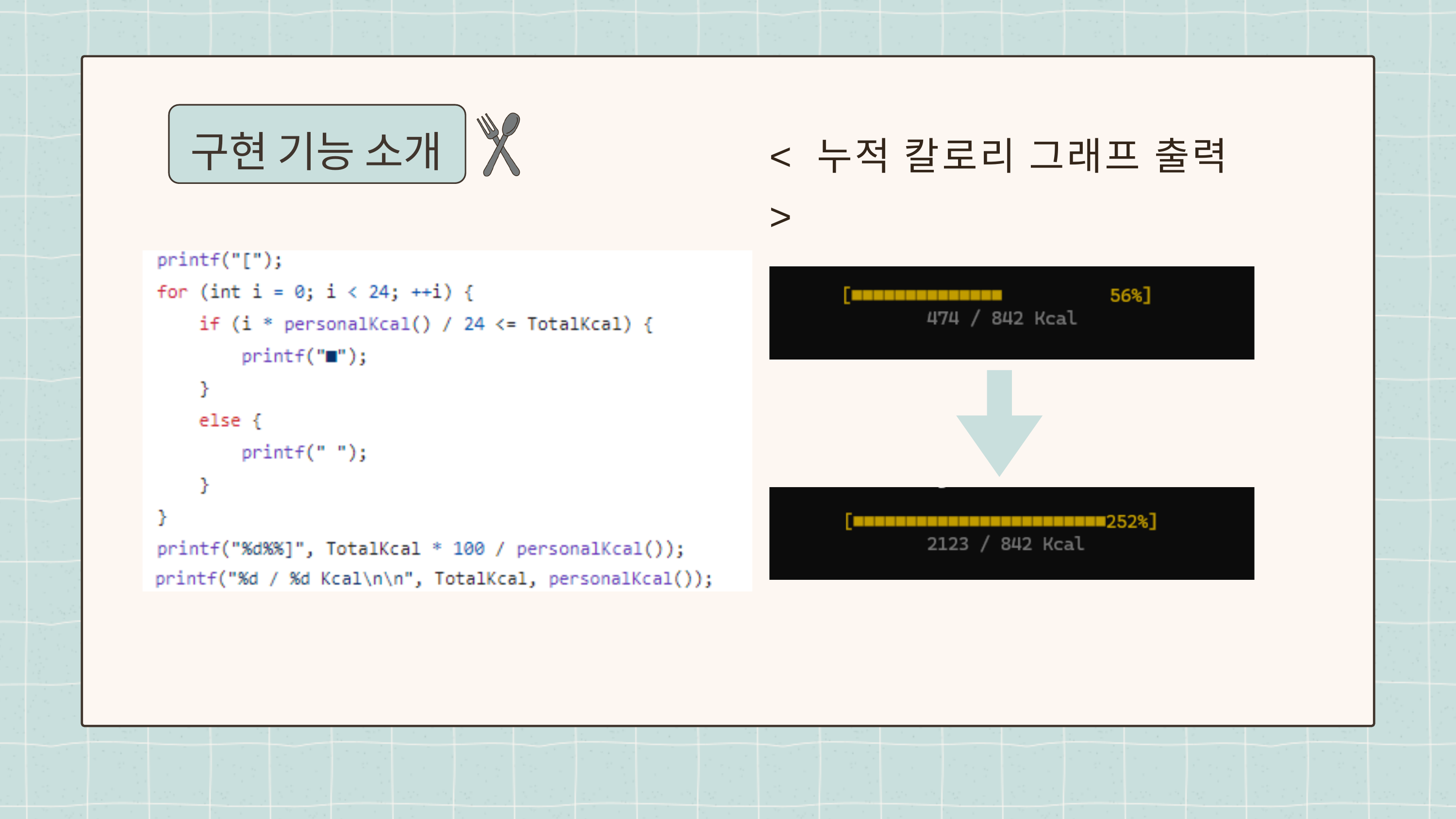

< 누적 칼로리 그래프 출력 >
구현 기능 소개